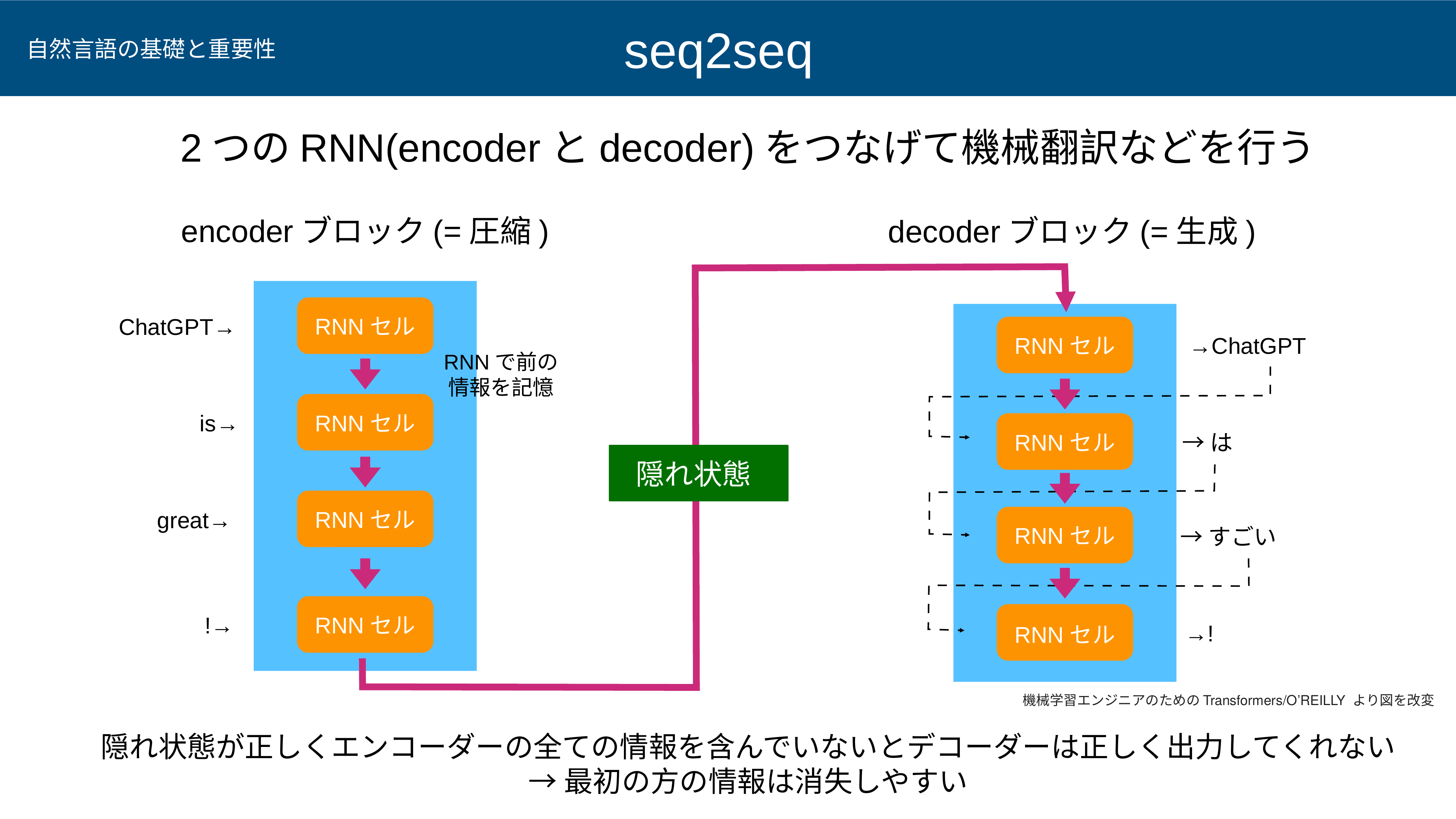

seq2seq
自然言語の基礎と重要性
2つのRNN(encoderとdecoder)をつなげて機械翻訳などを行う
encoderブロック(=圧縮)
decoderブロック(=生成)

RNNセル
ChatGPT→

RNNセル
→ChatGPT
RNNで前の
情報を記憶

is→
RNNセル

RNNセル
→は

隠れ状態

RNNセル
great→

RNNセル
→すごい

!→
RNNセル
→!
RNNセル
機械学習エンジニアのためのTransformers/O’REILLY より図を改変
隠れ状態が正しくエンコーダーの全ての情報を含んでいないとデコーダーは正しく出力してくれない
→最初の方の情報は消失しやすい
28